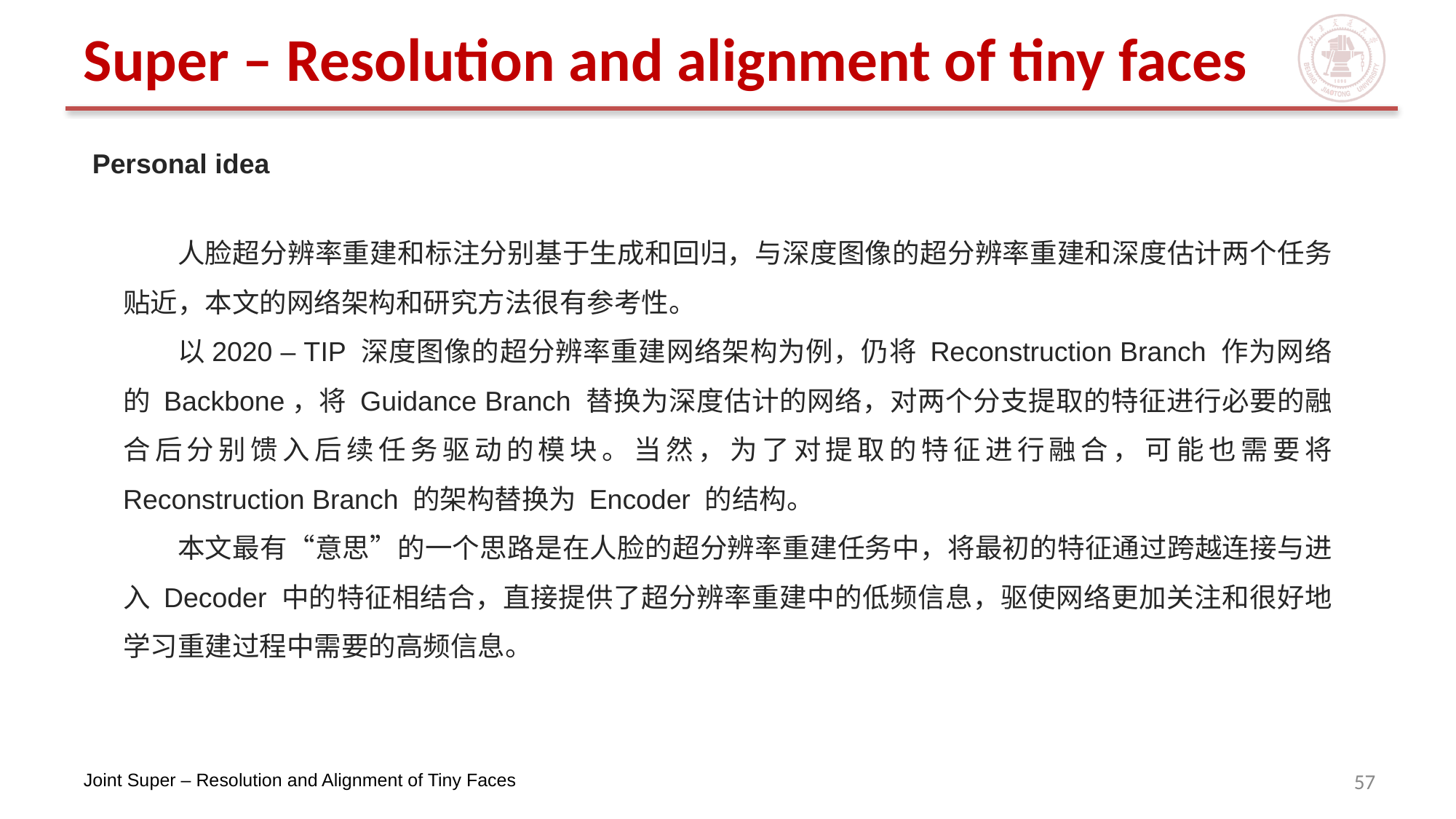

# Super – Resolution and alignment of tiny faces
Personal idea
人脸超分辨率重建和标注分别基于生成和回归，与深度图像的超分辨率重建和深度估计两个任务贴近，本文的网络架构和研究方法很有参考性。
以2020 – TIP 深度图像的超分辨率重建网络架构为例，仍将 Reconstruction Branch 作为网络的 Backbone，将 Guidance Branch 替换为深度估计的网络，对两个分支提取的特征进行必要的融合后分别馈入后续任务驱动的模块。当然，为了对提取的特征进行融合，可能也需要将 Reconstruction Branch 的架构替换为 Encoder 的结构。
本文最有“意思”的一个思路是在人脸的超分辨率重建任务中，将最初的特征通过跨越连接与进入 Decoder 中的特征相结合，直接提供了超分辨率重建中的低频信息，驱使网络更加关注和很好地学习重建过程中需要的高频信息。
57